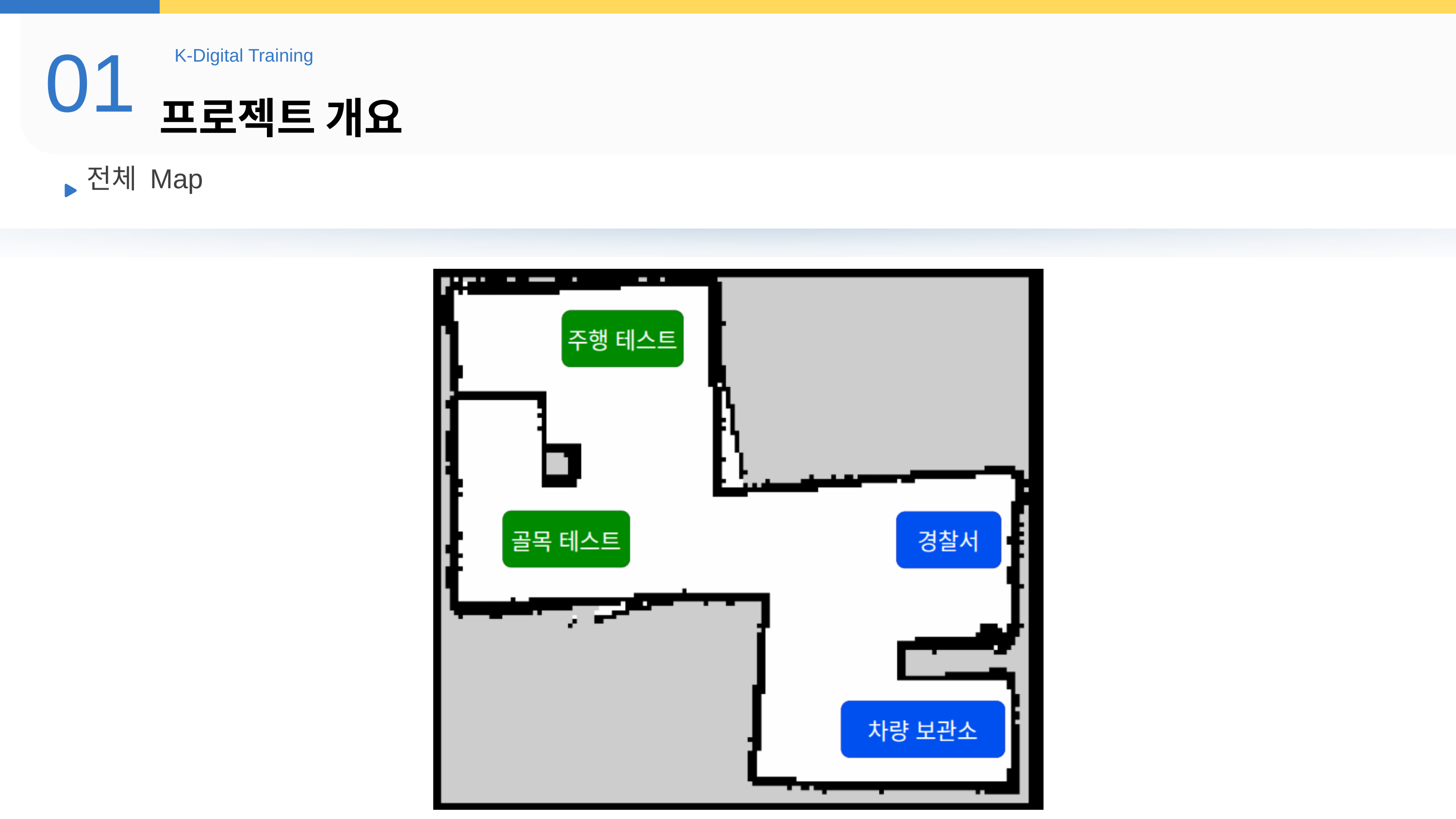

01

K-Digital Training
프로젝트 개요

전체 Map